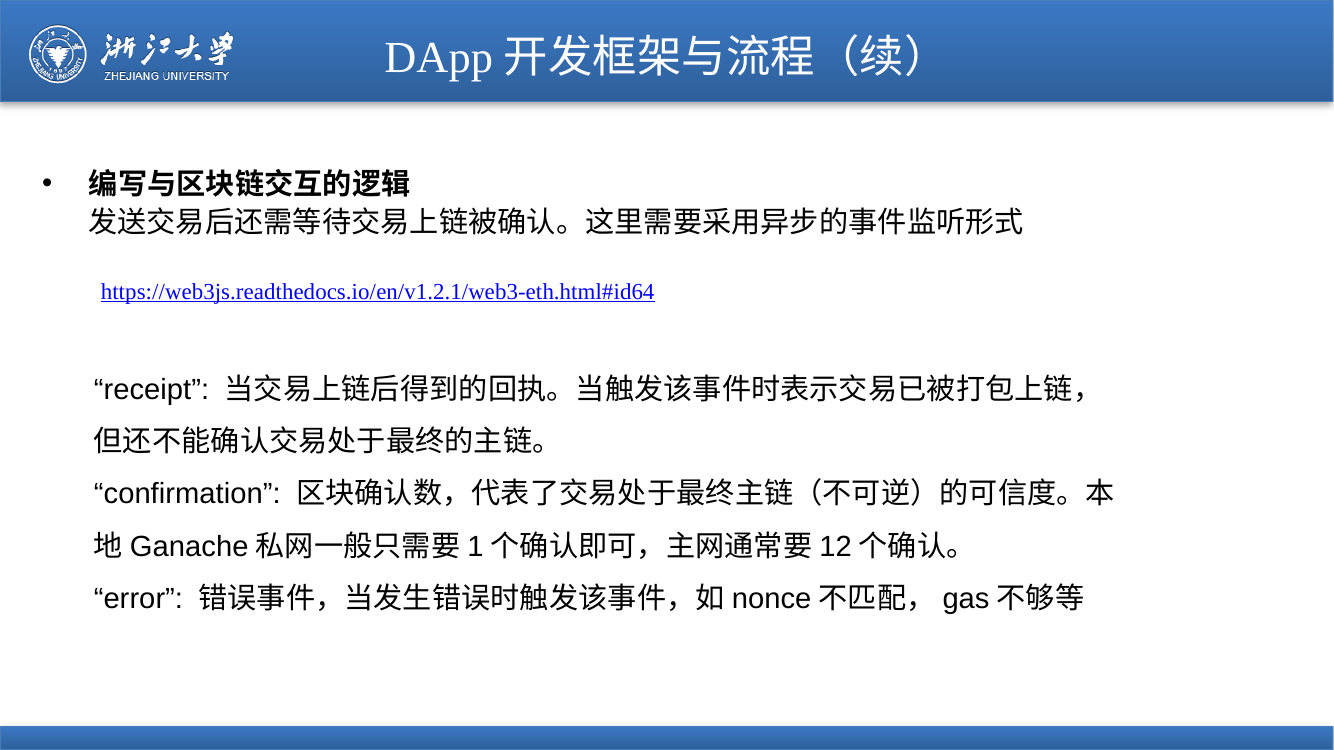

# DApp开发框架与流程（续）
编写与区块链交互的逻辑
      发送交易后还需等待交易上链被确认。这里需要采用异步的事件监听形式
https://web3js.readthedocs.io/en/v1.2.1/web3-eth.html#id64
“receipt”: 当交易上链后得到的回执。当触发该事件时表示交易已被打包上链，但还不能确认交易处于最终的主链。
“confirmation”: 区块确认数，代表了交易处于最终主链（不可逆）的可信度。本地Ganache私网一般只需要1个确认即可，主网通常要12个确认。
“error”: 错误事件，当发生错误时触发该事件，如nonce不匹配，gas不够等